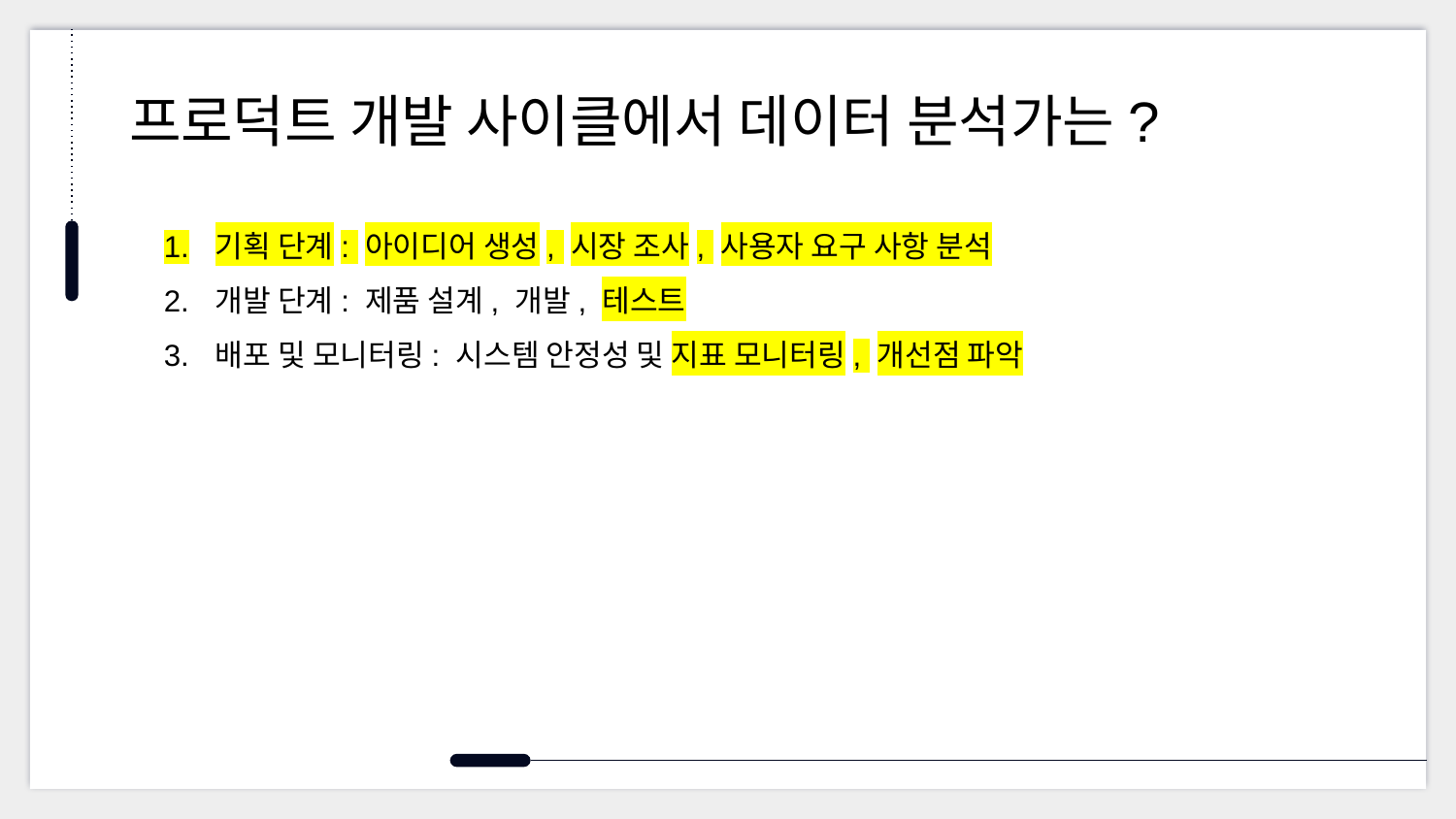

# 프로덕트 개발 사이클에서 데이터 분석가는?
기획 단계: 아이디어 생성, 시장 조사, 사용자 요구 사항 분석
개발 단계: 제품 설계, 개발, 테스트
배포 및 모니터링: 시스템 안정성 및 지표 모니터링, 개선점 파악